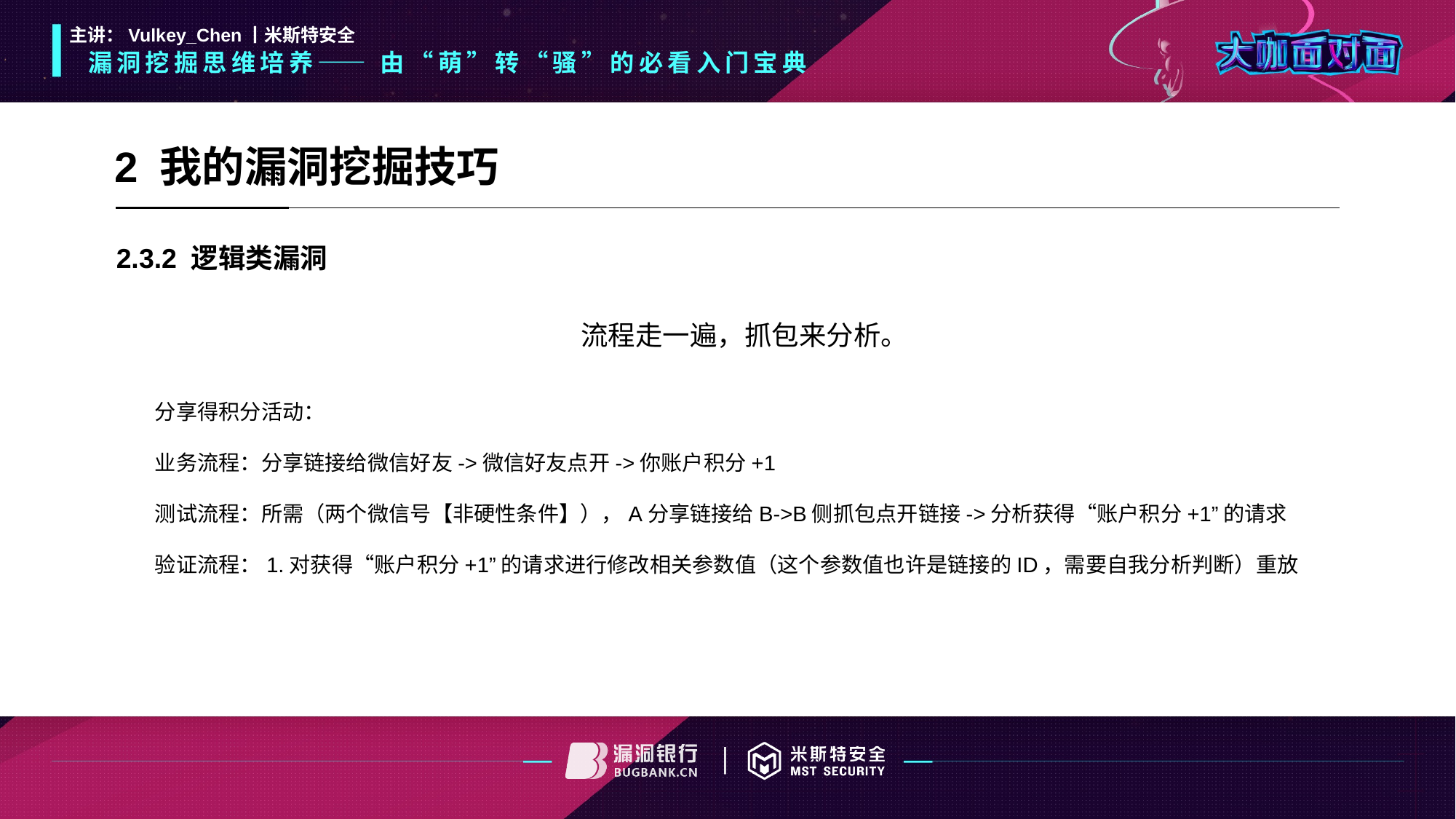

63
2 我的漏洞挖掘技巧
2.3.2 逻辑类漏洞
流程走一遍，抓包来分析。
分享得积分活动：
业务流程：分享链接给微信好友->微信好友点开->你账户积分+1
测试流程：所需（两个微信号【非硬性条件】），A分享链接给B->B侧抓包点开链接->分析获得“账户积分+1”的请求
验证流程：1.对获得“账户积分+1”的请求进行修改相关参数值（这个参数值也许是链接的ID，需要自我分析判断）重放